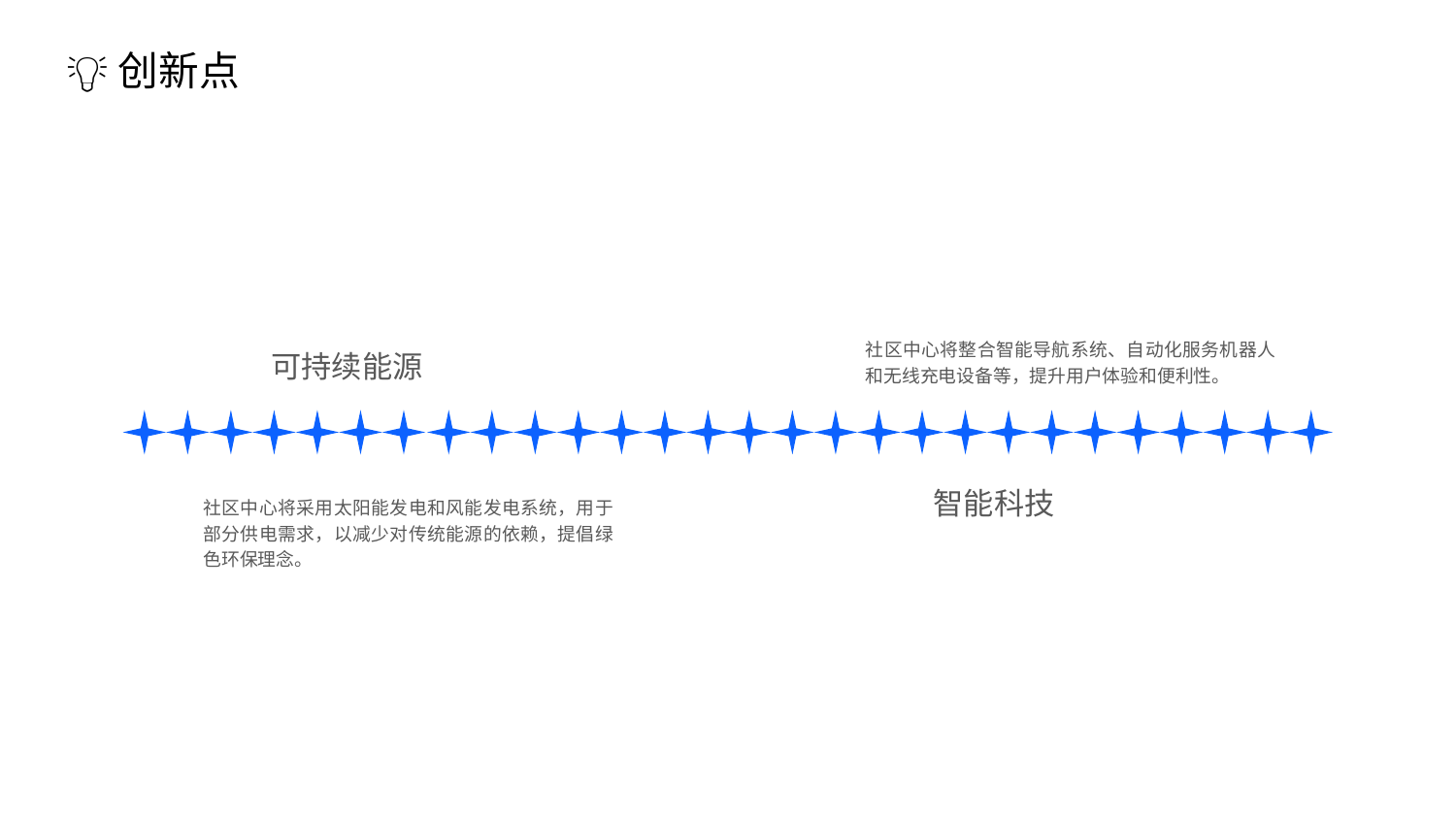

💡创新点
社区中心将整合智能导航系统、自动化服务机器人和无线充电设备等，提升用户体验和便利性。
可持续能源

智能科技
社区中心将采用太阳能发电和风能发电系统，用于部分供电需求，以减少对传统能源的依赖，提倡绿色环保理念。